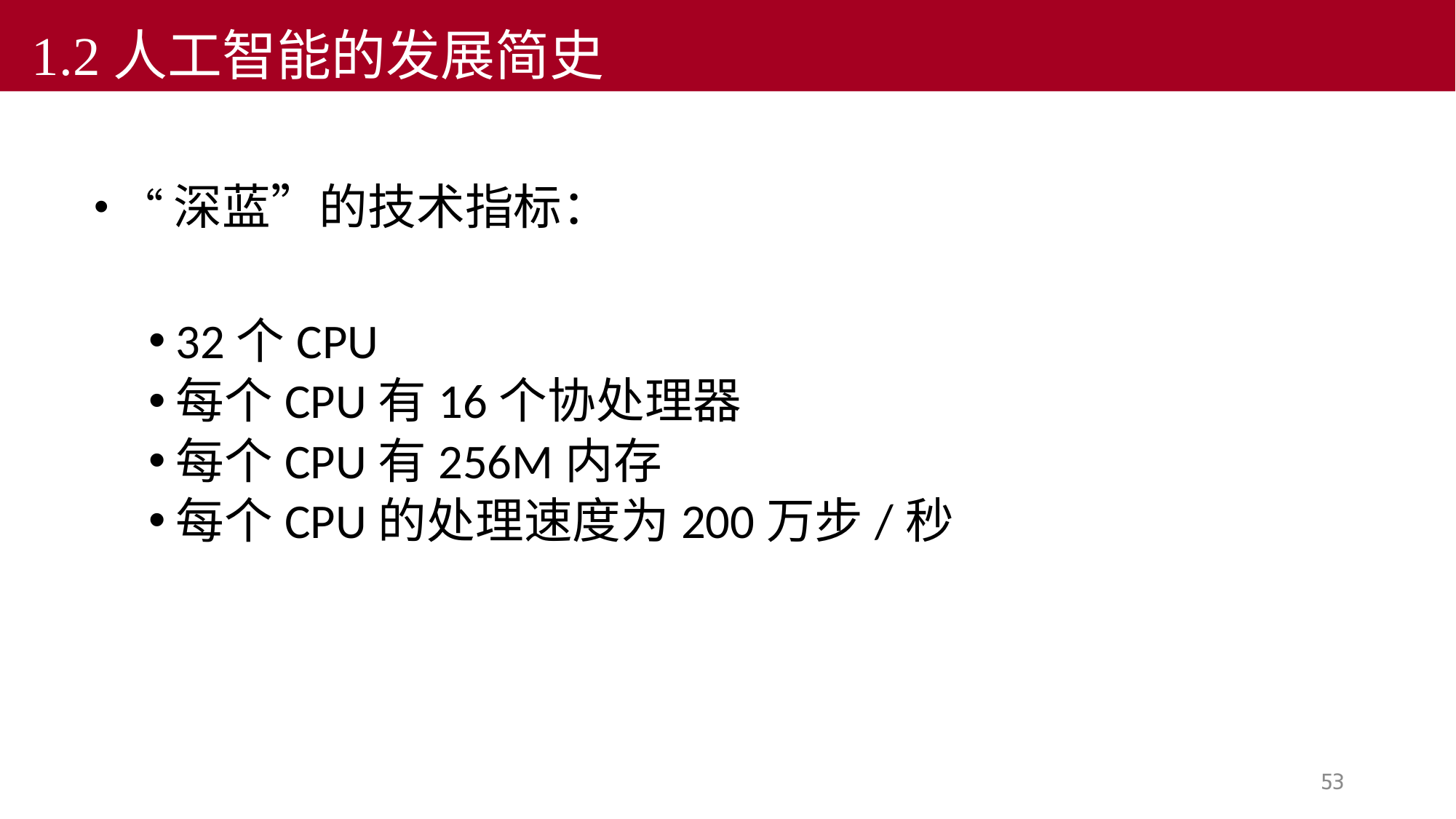

1.2人工智能的发展简史
“深蓝”的技术指标：

32个CPU
每个CPU有16个协处理器
每个CPU有256M内存
每个CPU的处理速度为200万步/秒

53